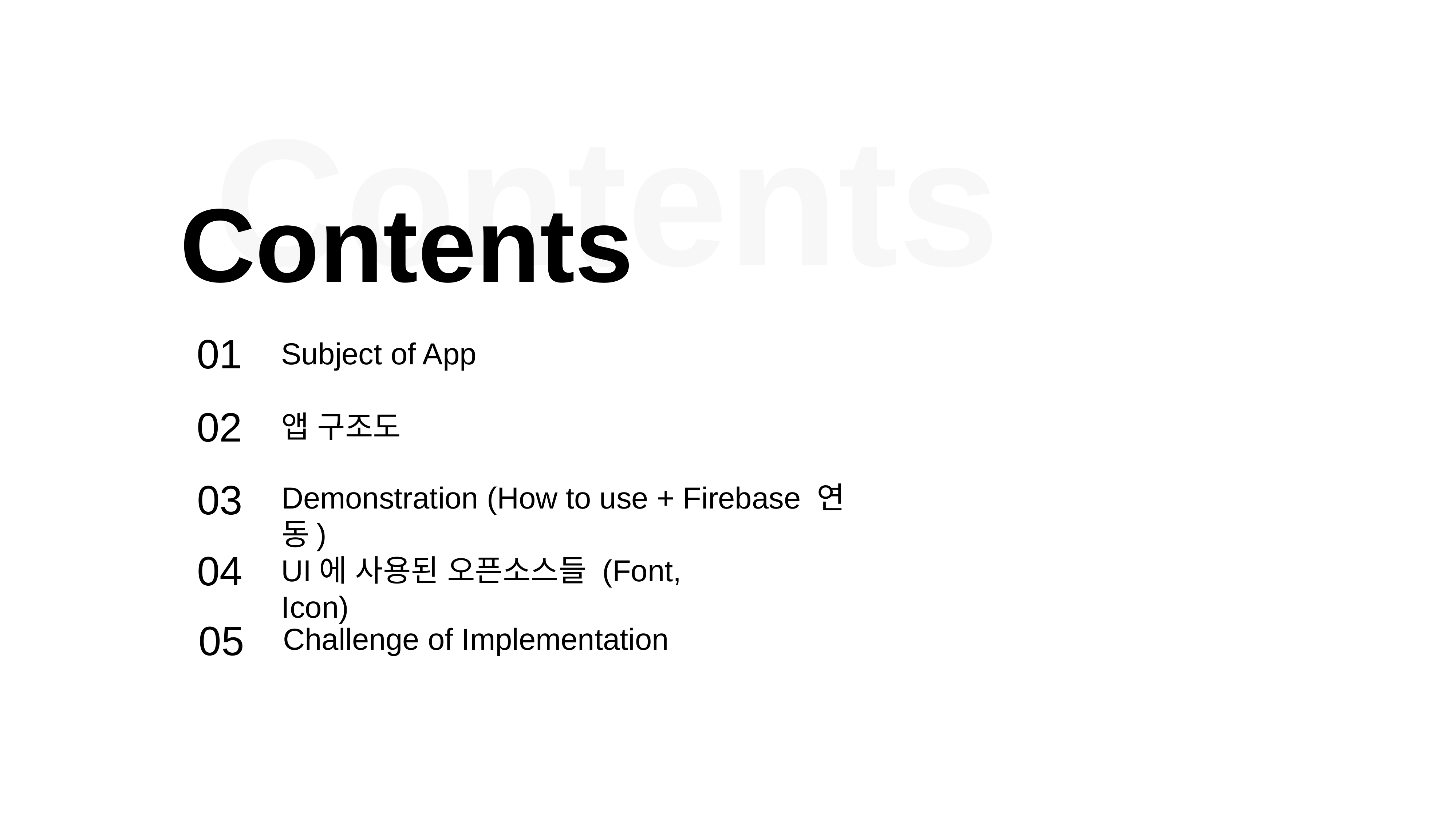

Contents
Contents
01
Subject of App
02
앱 구조도
03
Demonstration (How to use + Firebase 연동)
04
UI에 사용된 오픈소스들 (Font, Icon)
05
Challenge of Implementation